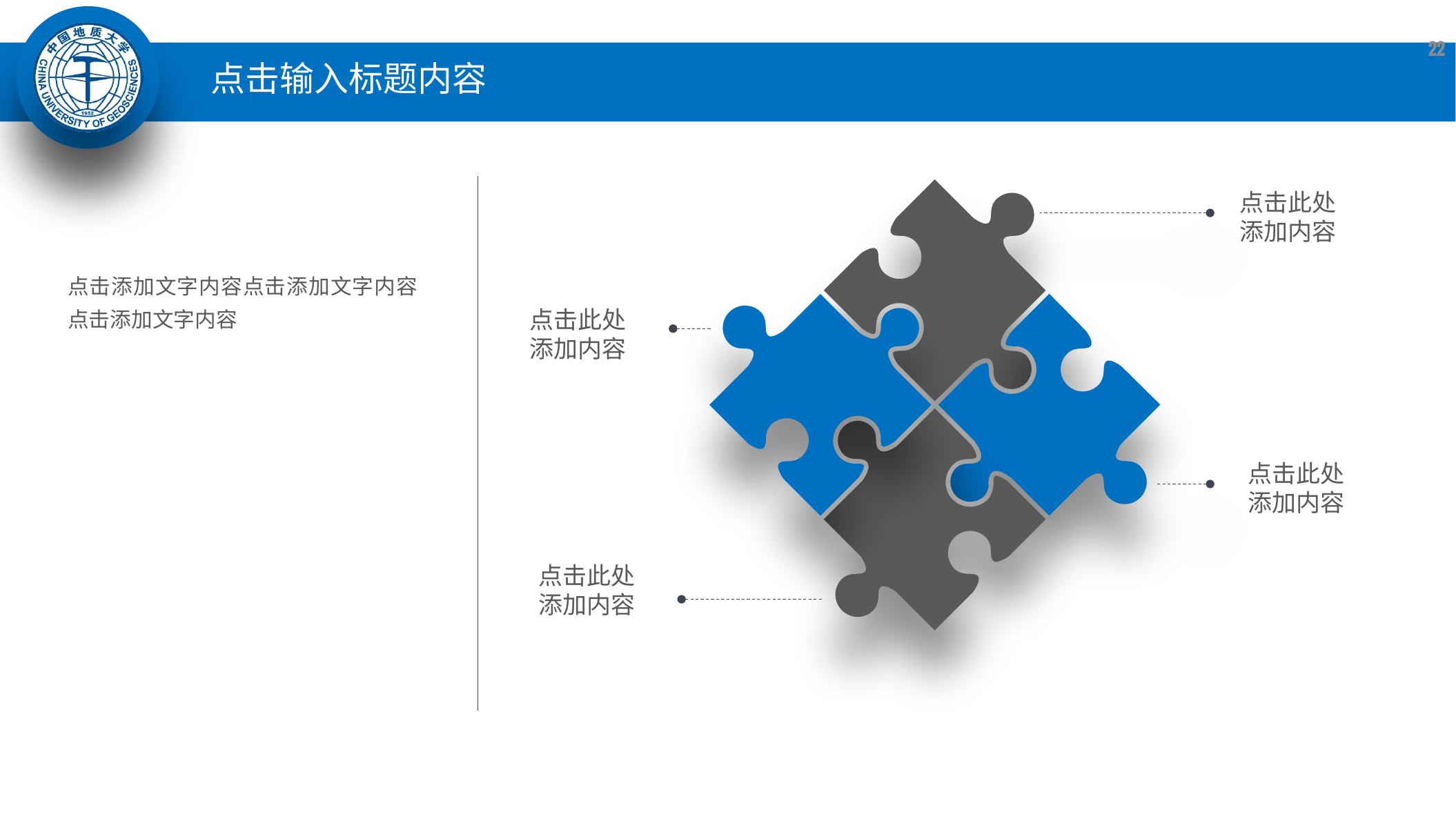

22
点击输入标题内容
点击此处
添加内容

点击添加文字内容点击添加文字内容点击添加文字内容

点击此处
添加内容

点击此处
添加内容
点击此处
添加内容
延时符